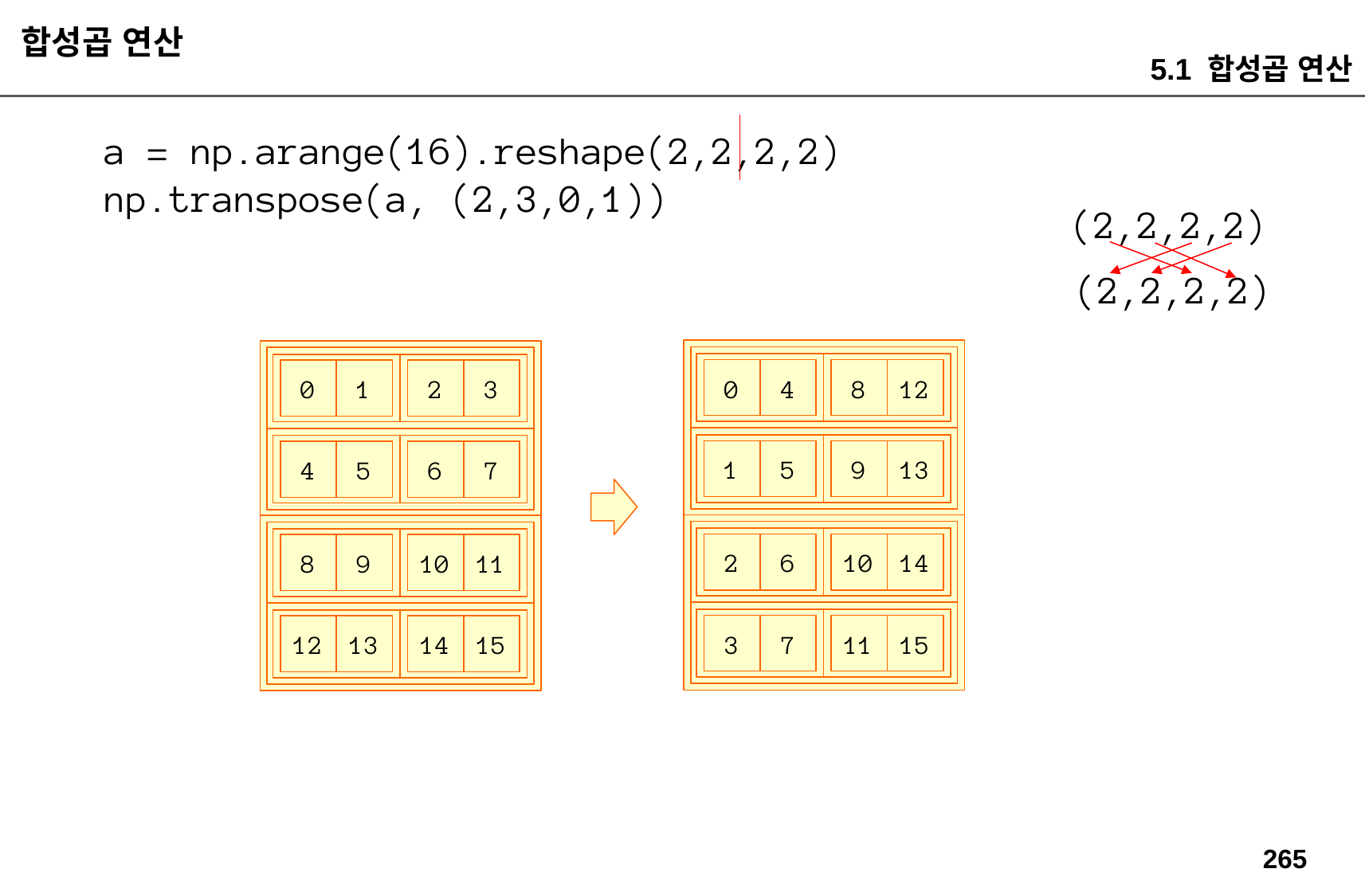

합성곱 연산
5.1 합성곱 연산
a = np.arange(16).reshape(2,2,2,2)
np.transpose(a, (2,3,0,1))
(2,2,2,2)
(2,2,2,2)

0
4
8
12
0
1
2
3

1
5
9
13
4
5
6
7

2
6
10
14
8
9
10
11

3
7
11
15
12
13
14
15